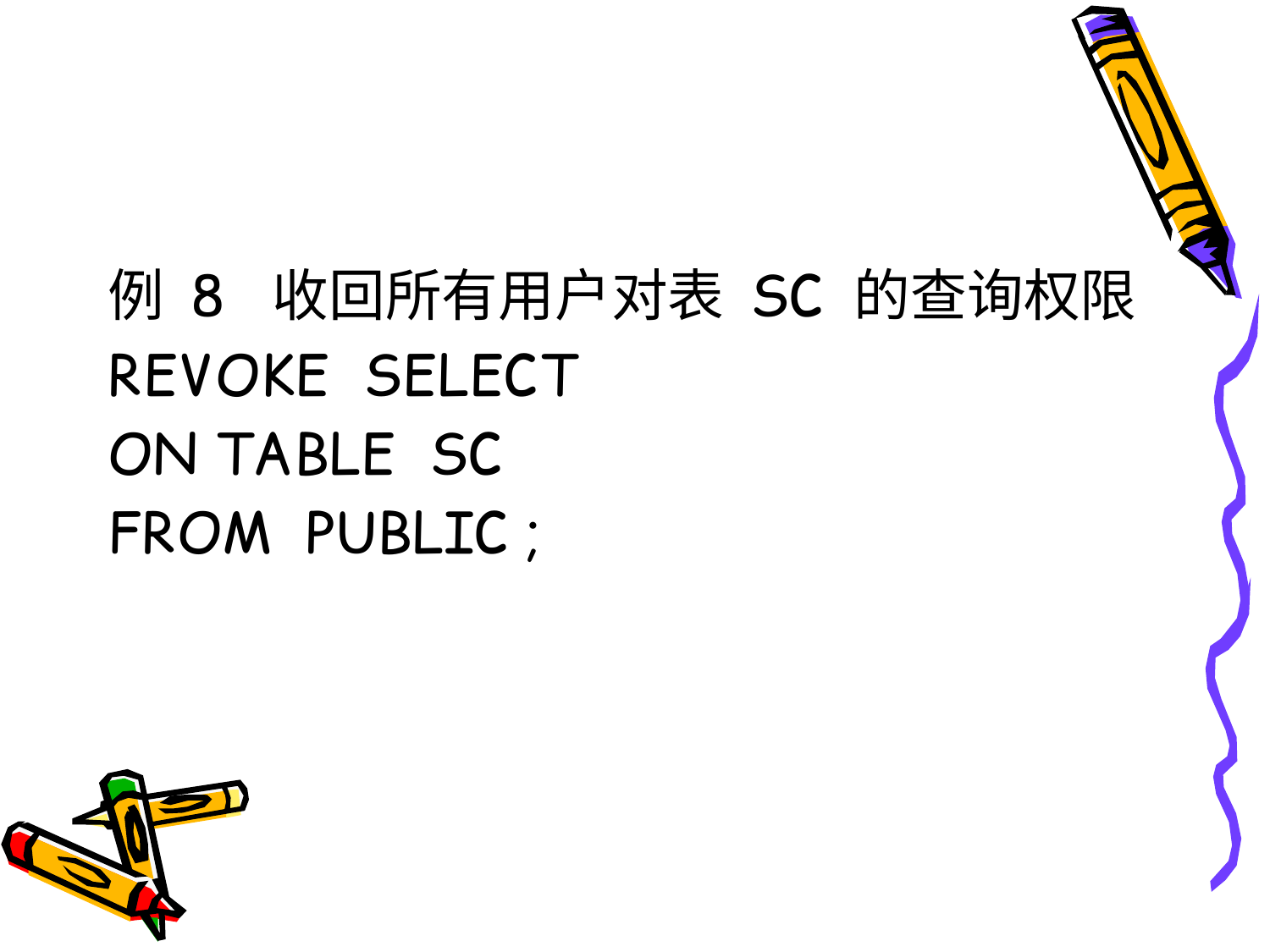

#
例 8  收回所有用户对表 SC 的查询权限
REVOKE  SELECT
ON TABLE  SC
FROM  PUBLIC ;